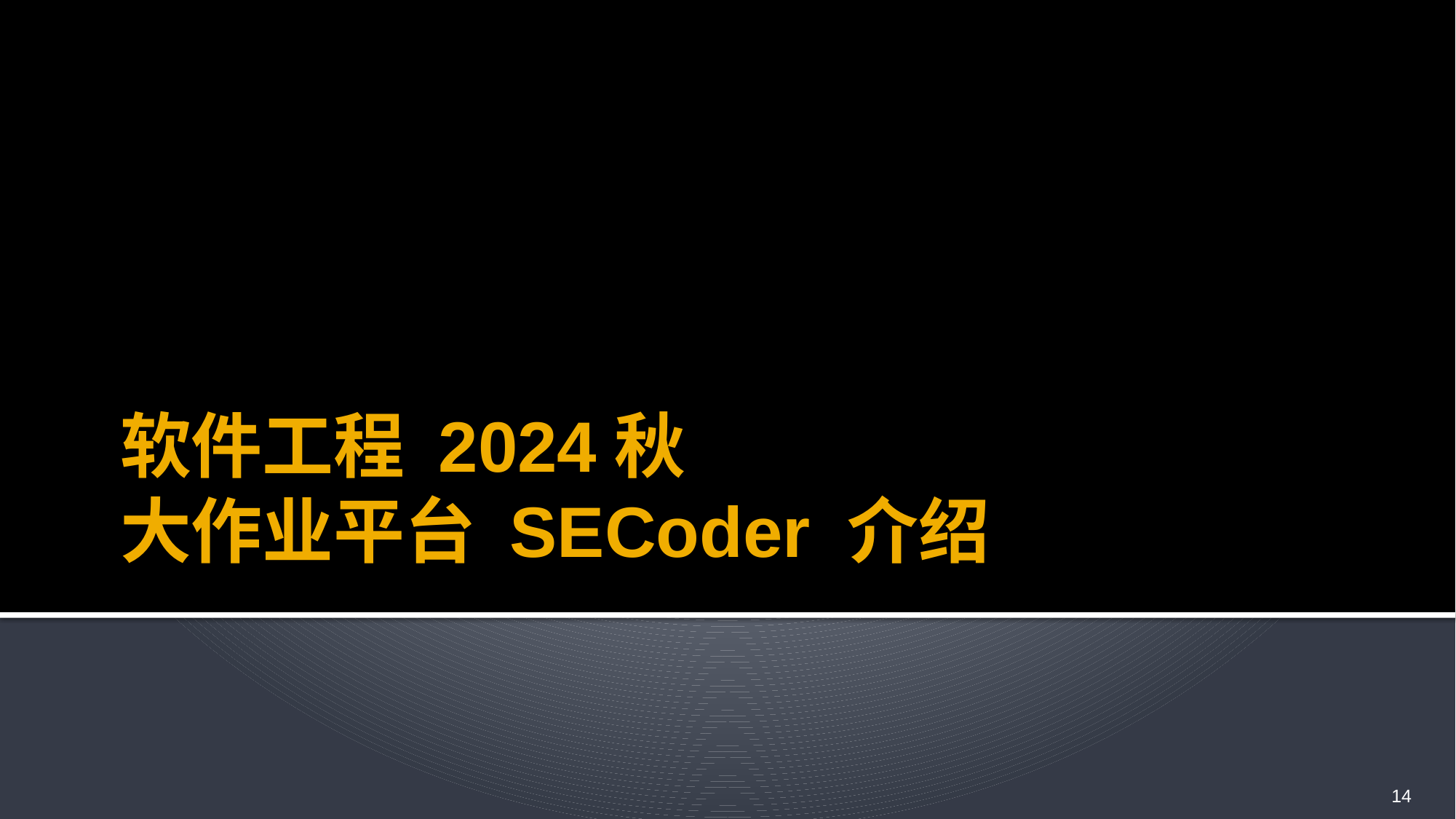

# 软件工程 2024秋 大作业平台 SECoder 介绍
14